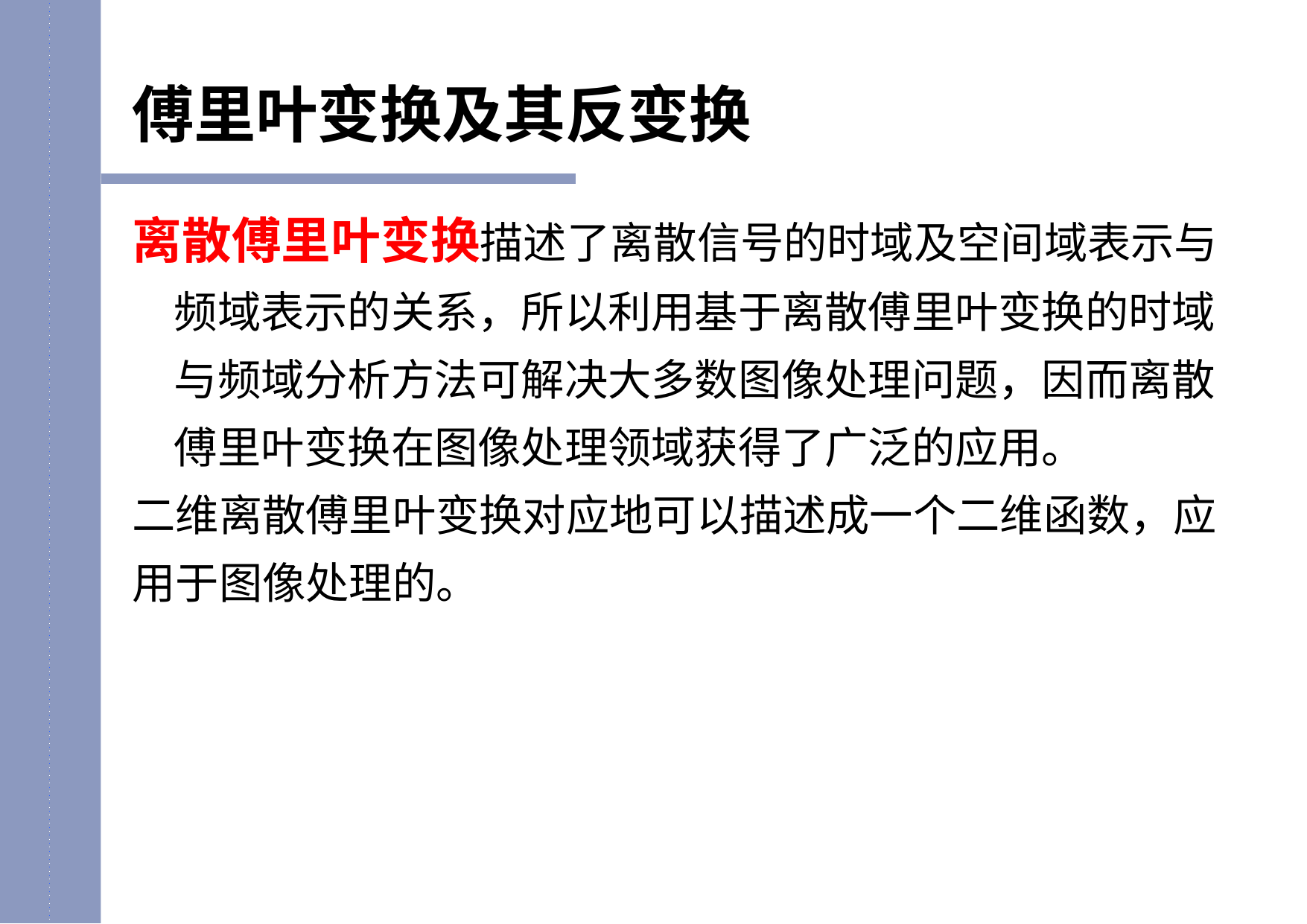

傅里叶变换及其反变换
离散傅里叶变换描述了离散信号的时域及空间域表示与频域表示的关系，所以利用基于离散傅里叶变换的时域与频域分析方法可解决大多数图像处理问题，因而离散傅里叶变换在图像处理领域获得了广泛的应用。
二维离散傅里叶变换对应地可以描述成一个二维函数，应用于图像处理的。